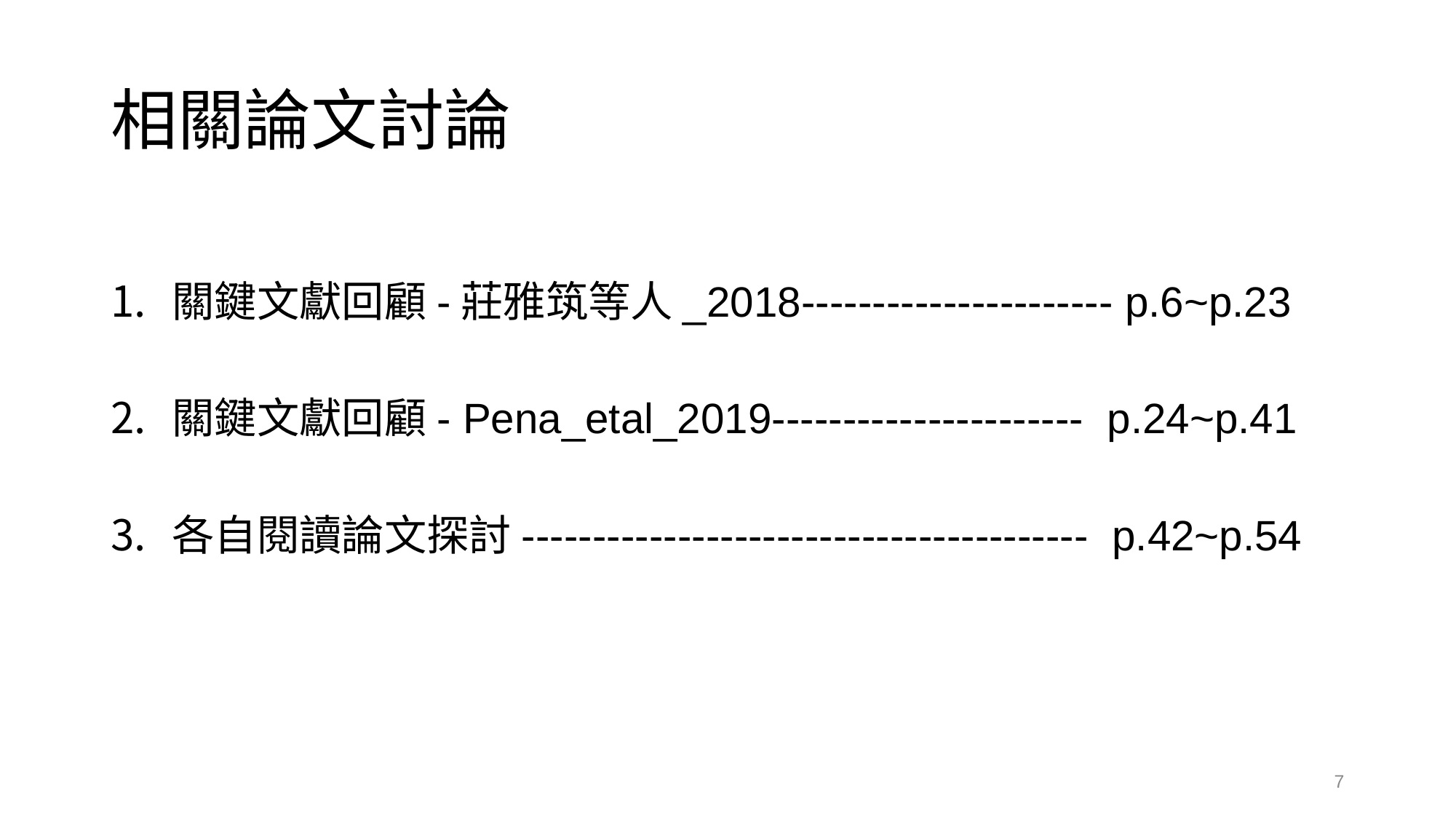

# 相關論文討論
關鍵文獻回顧-莊雅筑等人_2018---------------------- p.6~p.23
關鍵文獻回顧- Pena_etal_2019----------------------  p.24~p.41
各自閱讀論文探討----------------------------------------  p.42~p.54
7